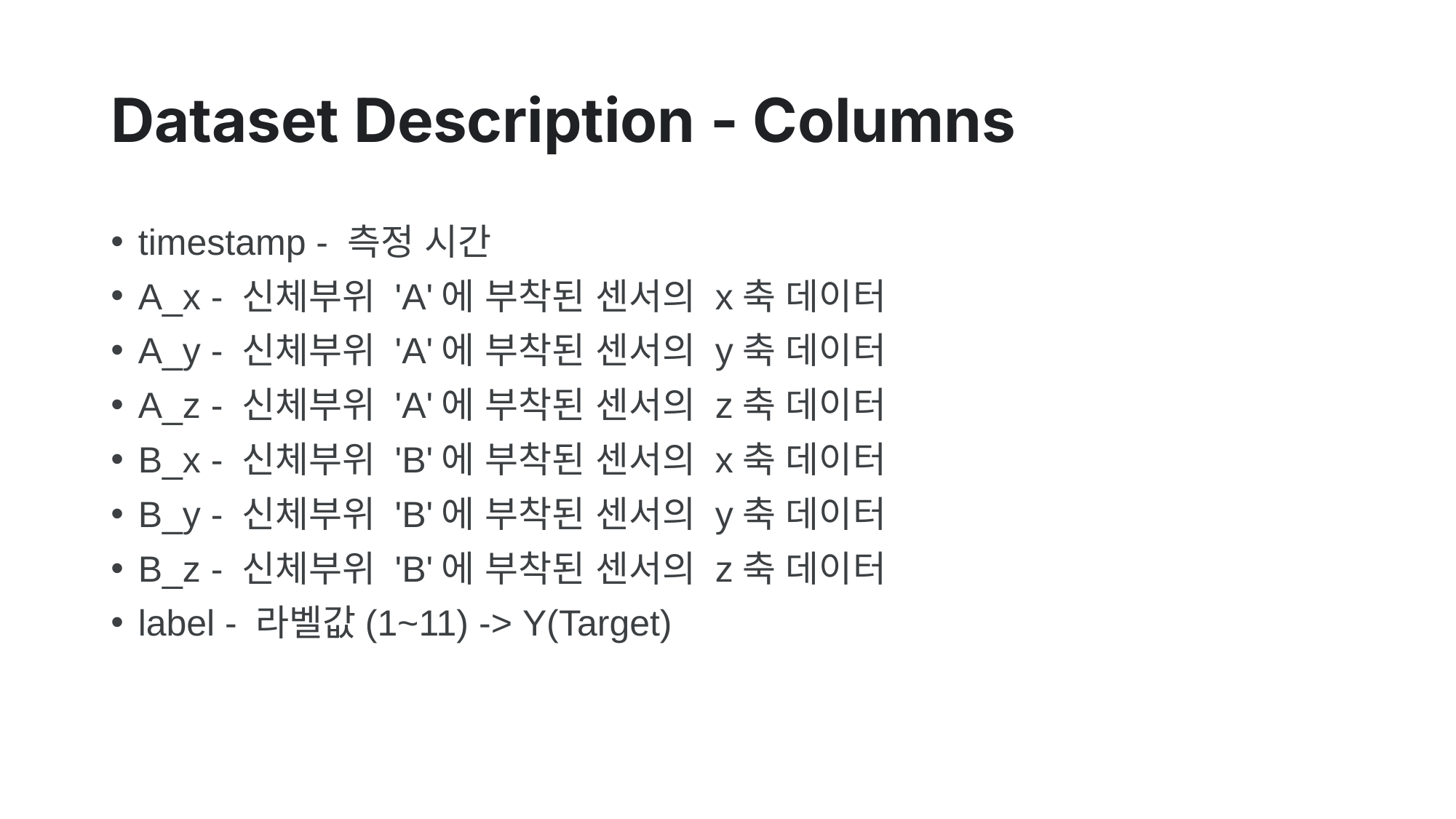

# Dataset Description - Columns
timestamp - 측정 시간
A_x - 신체부위 'A'에 부착된 센서의 x축 데이터
A_y - 신체부위 'A'에 부착된 센서의 y축 데이터
A_z - 신체부위 'A'에 부착된 센서의 z축 데이터
B_x - 신체부위 'B'에 부착된 센서의 x축 데이터
B_y - 신체부위 'B'에 부착된 센서의 y축 데이터
B_z - 신체부위 'B'에 부착된 센서의 z축 데이터
label - 라벨값(1~11) -> Y(Target)